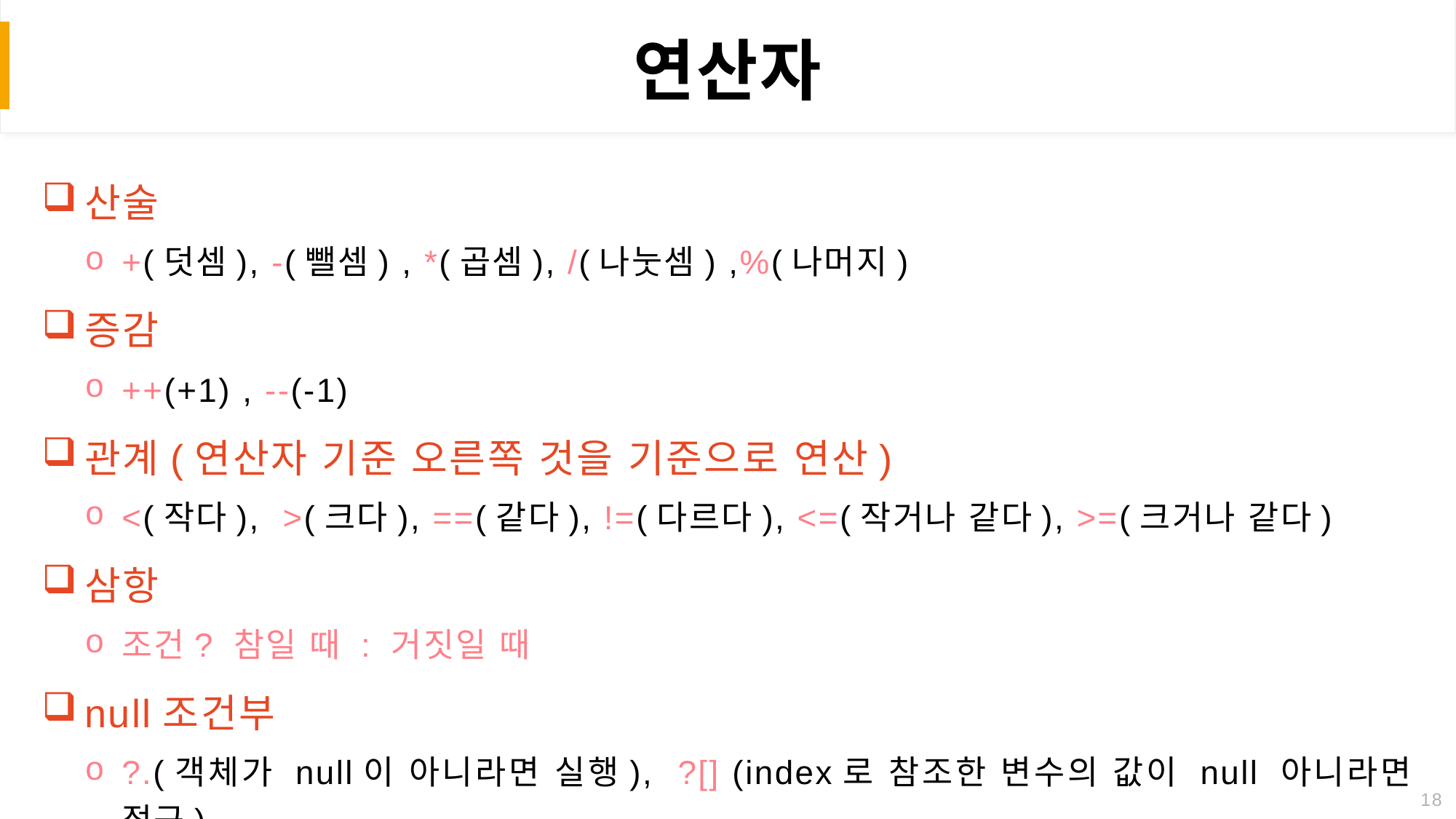

# 연산자
산술
+(덧셈), -(뺄셈) , *(곱셈), /(나눗셈) ,%(나머지)
증감
++(+1) , --(-1)
관계(연산자 기준 오른쪽 것을 기준으로 연산)
<(작다),  >(크다), ==(같다), !=(다르다), <=(작거나 같다), >=(크거나 같다)
삼항
조건? 참일 때 : 거짓일 때
null조건부
?.(객체가 null이 아니라면 실행),  ?[] (index로 참조한 변수의 값이 null 아니라면 접근)
18